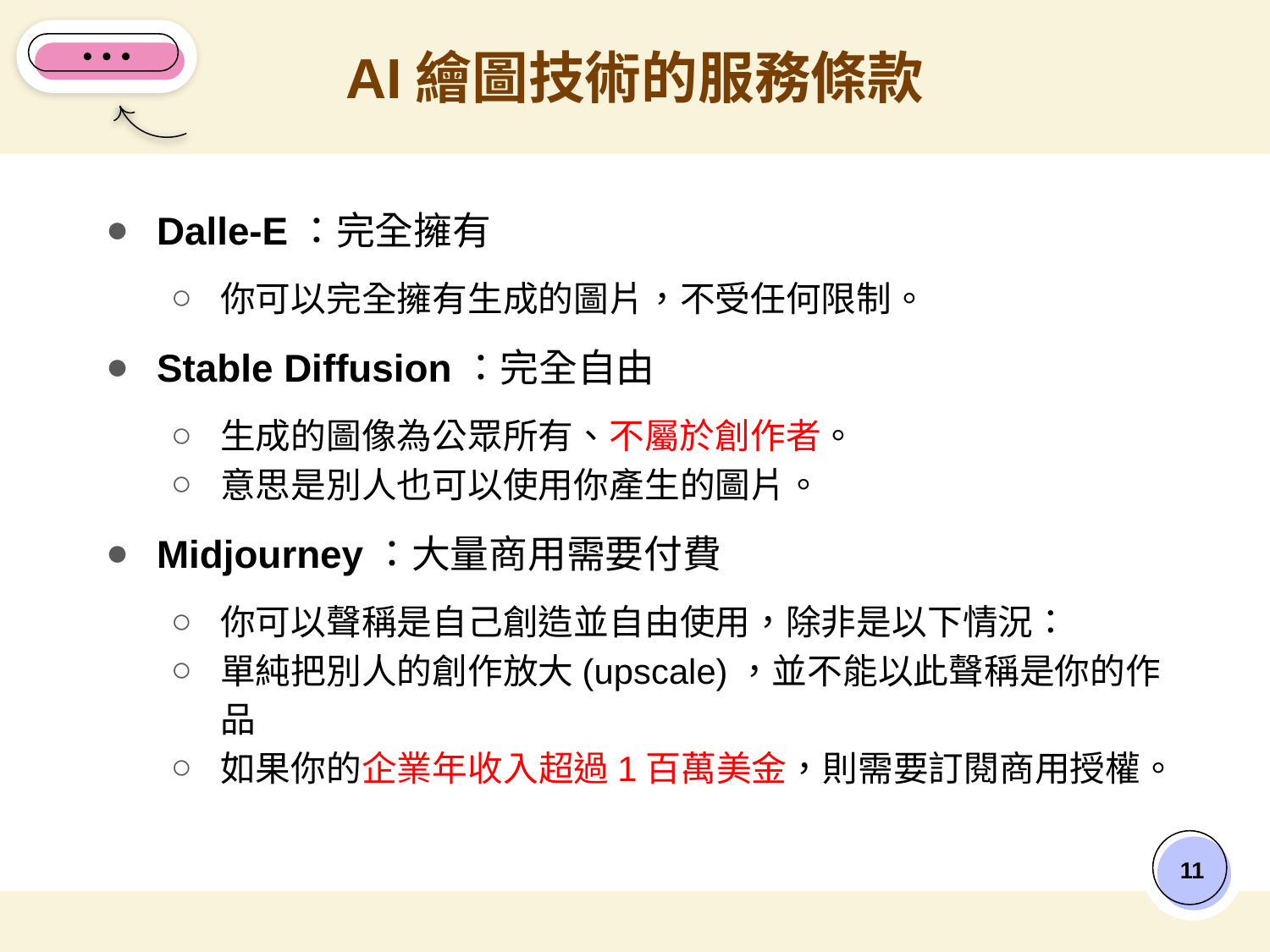

# AI繪圖技術的服務條款
Dalle-E：完全擁有
你可以完全擁有生成的圖片，不受任何限制。
Stable Diffusion：完全自由
生成的圖像為公眾所有、不屬於創作者。
意思是別人也可以使用你產生的圖片。
Midjourney：大量商用需要付費
你可以聲稱是自己創造並自由使用，除非是以下情況：
單純把別人的創作放大(upscale)，並不能以此聲稱是你的作品
如果你的企業年收入超過1百萬美金，則需要訂閱商用授權。
11